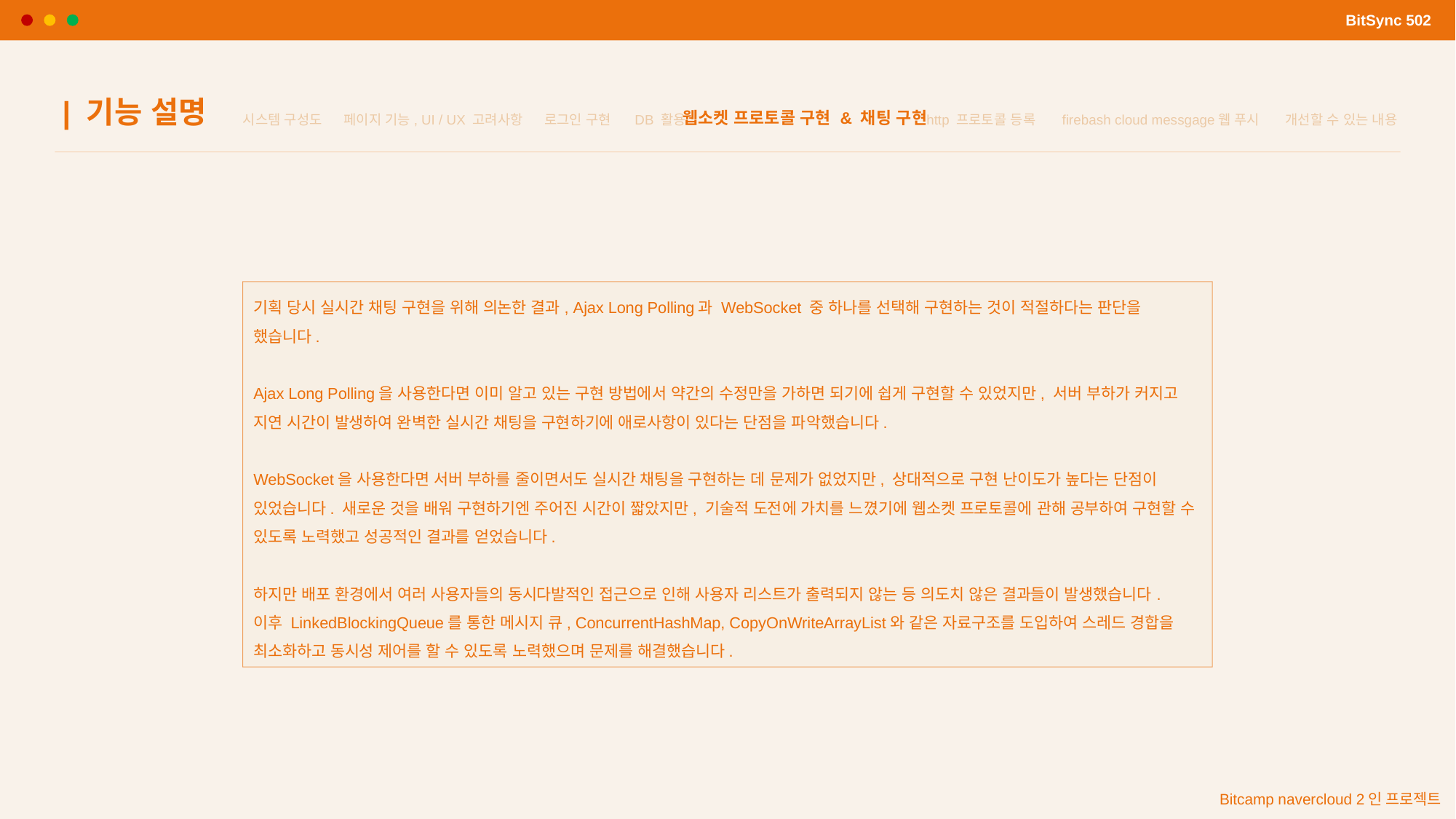

BitSync 502

| 기능 설명
웹소켓 프로토콜 구현 & 채팅 구현
시스템 구성도
페이지 기능, UI / UX 고려사항
로그인 구현
DB 활용
http 프로토콜 등록
firebash cloud messgage웹 푸시
개선할 수 있는 내용
기획 당시 실시간 채팅 구현을 위해 의논한 결과, Ajax Long Polling과 WebSocket 중 하나를 선택해 구현하는 것이 적절하다는 판단을 했습니다.

Ajax Long Polling을 사용한다면 이미 알고 있는 구현 방법에서 약간의 수정만을 가하면 되기에 쉽게 구현할 수 있었지만, 서버 부하가 커지고 지연 시간이 발생하여 완벽한 실시간 채팅을 구현하기에 애로사항이 있다는 단점을 파악했습니다.

WebSocket을 사용한다면 서버 부하를 줄이면서도 실시간 채팅을 구현하는 데 문제가 없었지만, 상대적으로 구현 난이도가 높다는 단점이 있었습니다. 새로운 것을 배워 구현하기엔 주어진 시간이 짧았지만, 기술적 도전에 가치를 느꼈기에 웹소켓 프로토콜에 관해 공부하여 구현할 수 있도록 노력했고 성공적인 결과를 얻었습니다.

하지만 배포 환경에서 여러 사용자들의 동시다발적인 접근으로 인해 사용자 리스트가 출력되지 않는 등 의도치 않은 결과들이 발생했습니다.
이후 LinkedBlockingQueue를 통한 메시지 큐, ConcurrentHashMap, CopyOnWriteArrayList와 같은 자료구조를 도입하여 스레드 경합을 최소화하고 동시성 제어를 할 수 있도록 노력했으며 문제를 해결했습니다.
Bitcamp navercloud 2인 프로젝트